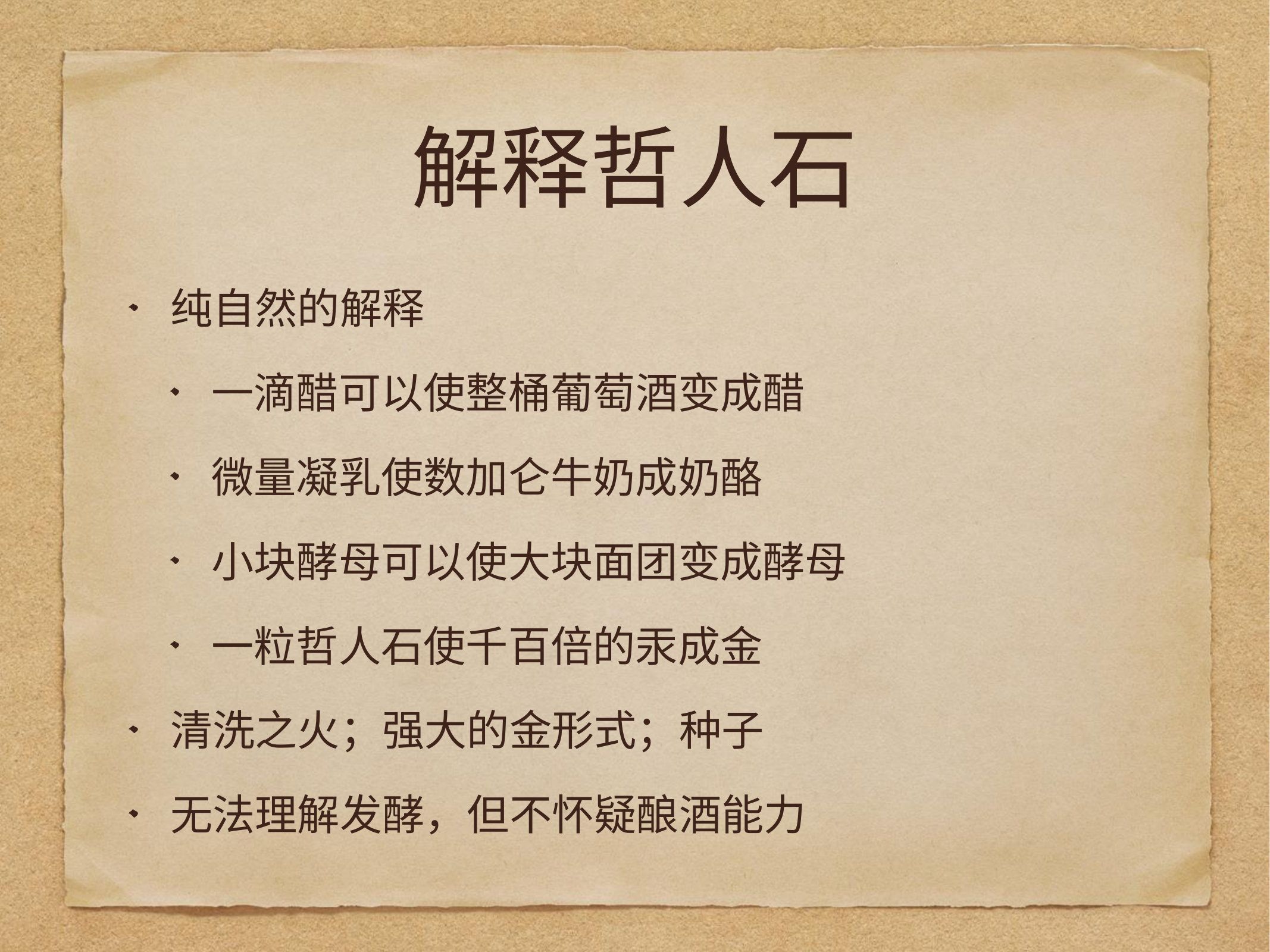

# 解释哲人石
纯自然的解释
一滴醋可以使整桶葡萄酒变成醋
微量凝乳使数加仑牛奶成奶酪
小块酵母可以使大块面团变成酵母
一粒哲人石使千百倍的汞成金
清洗之火；强大的金形式；种子
无法理解发酵，但不怀疑酿酒能力